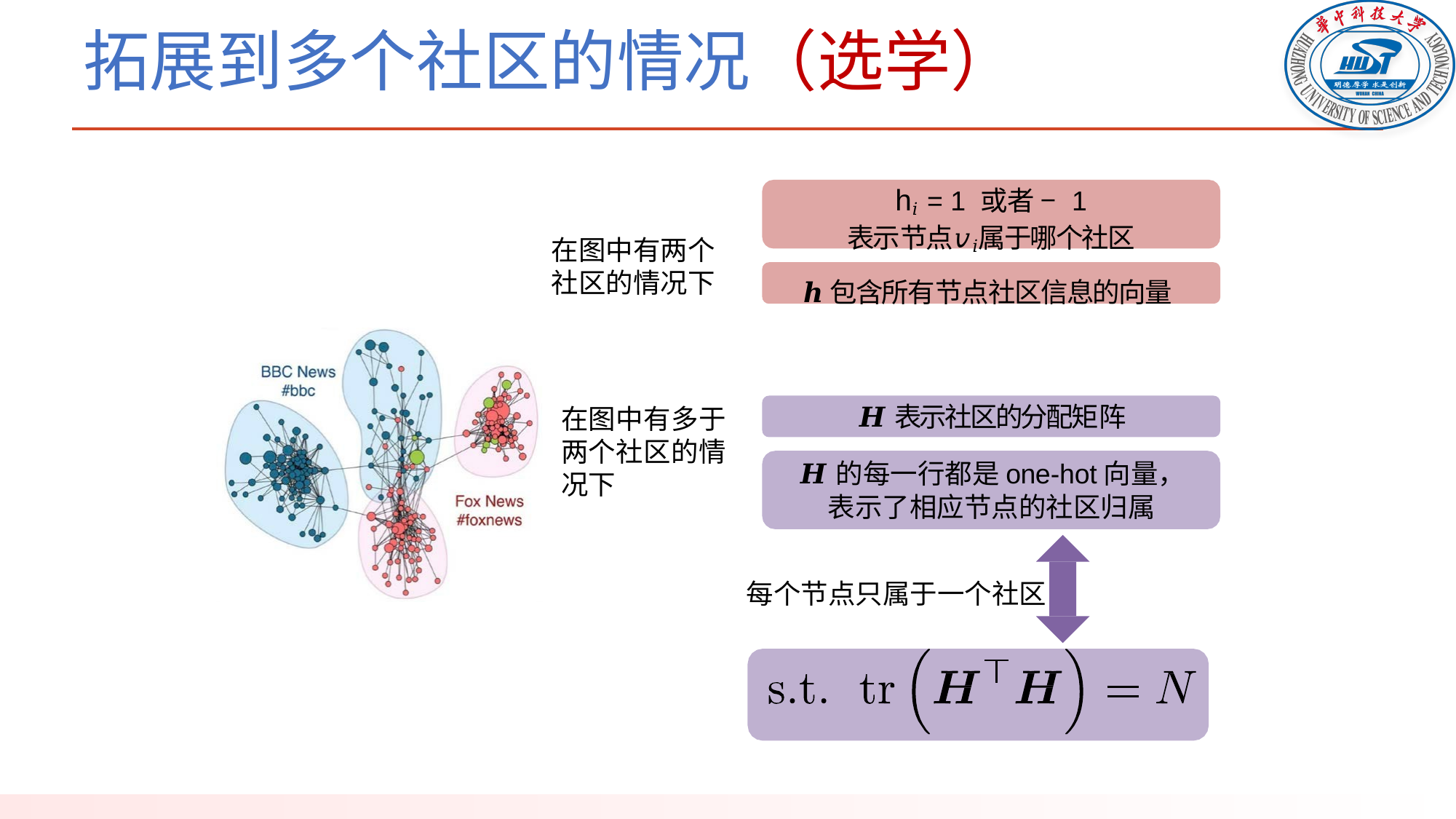

# 拓展到多个社区的情况（选学）

h𝑖  = 1 或者 − 1
表示节点𝑣𝑖属于哪个社区
𝒉包含所有节点社区信息的向量
在图中有两个社区的情况下

𝑯表示社区的分配矩阵
𝑯的每一行都是one-hot向量，表示了相应节点的社区归属
在图中有多于两个社区的情况下

每个节点只属于一个社区